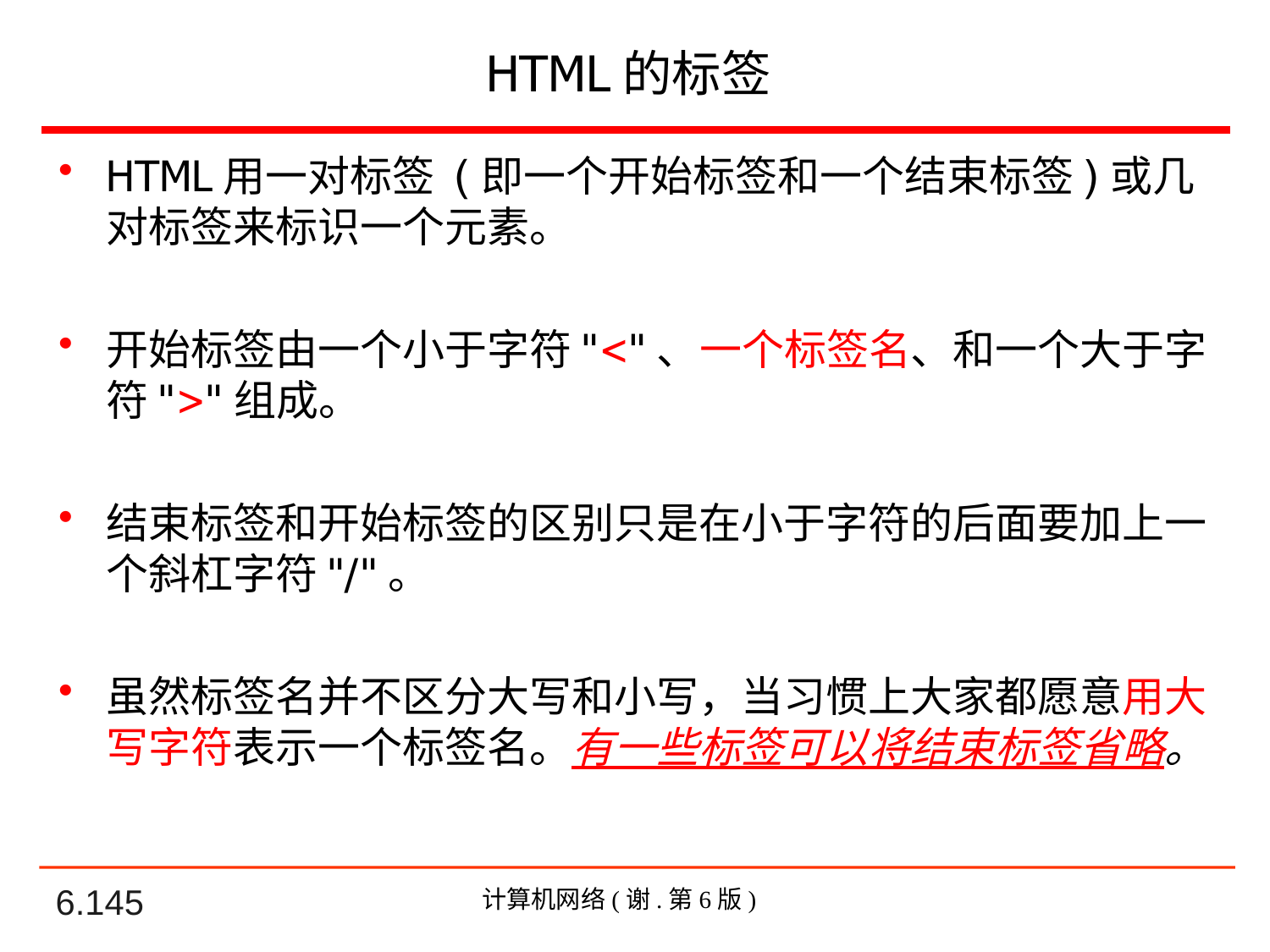

# HTML的标签
HTML用一对标签 (即一个开始标签和一个结束标签)或几对标签来标识一个元素。

开始标签由一个小于字符"<"、一个标签名、和一个大于字符">"组成。

结束标签和开始标签的区别只是在小于字符的后面要加上一个斜杠字符"/"。

虽然标签名并不区分大写和小写，当习惯上大家都愿意用大写字符表示一个标签名。有一些标签可以将结束标签省略。